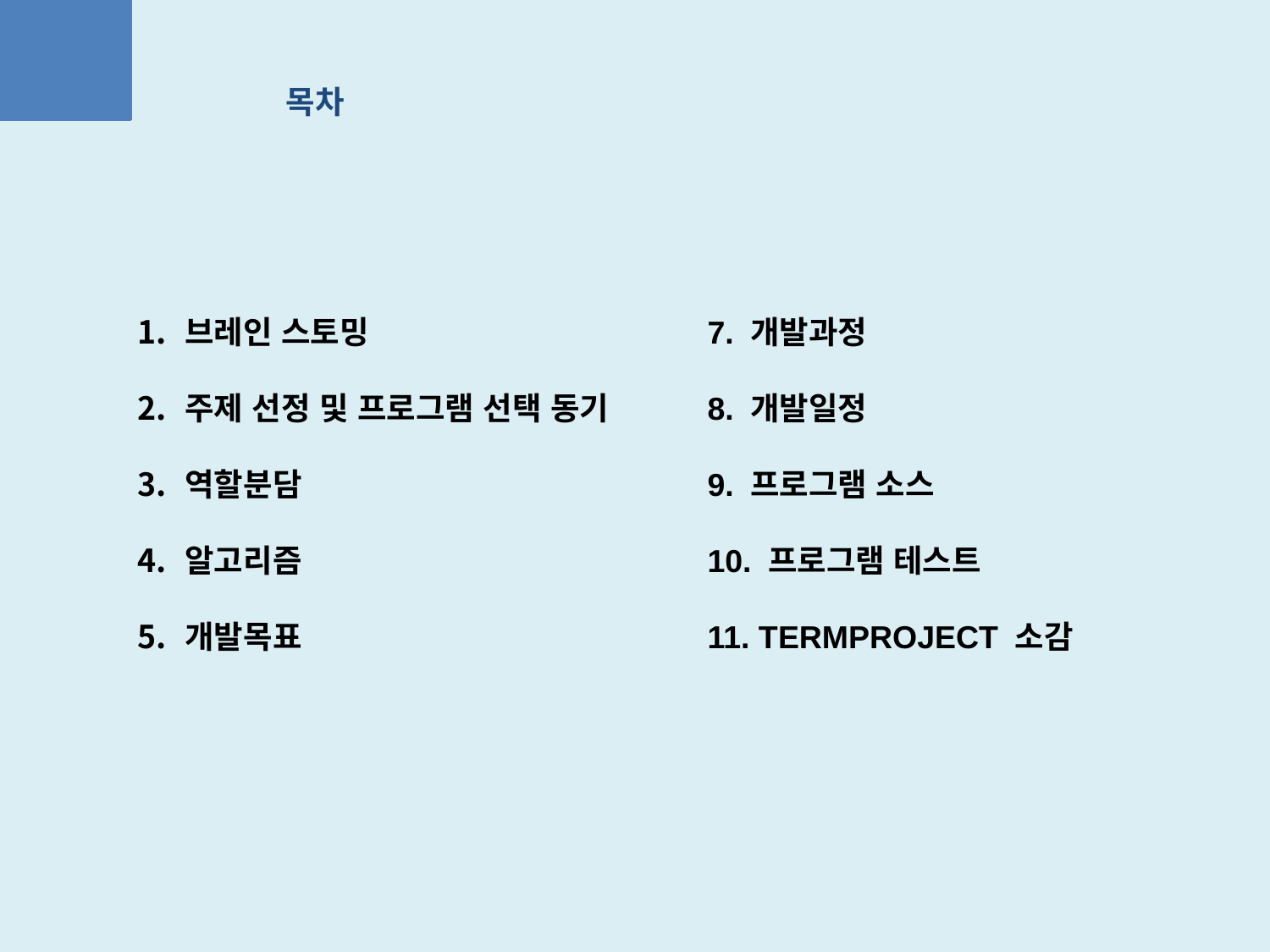

목차
브레인 스토밍

주제 선정 및 프로그램 선택 동기

역할분담

알고리즘

개발목표

7. 개발과정

8. 개발일정

9. 프로그램 소스

10. 프로그램 테스트

11. TERMPROJECT 소감